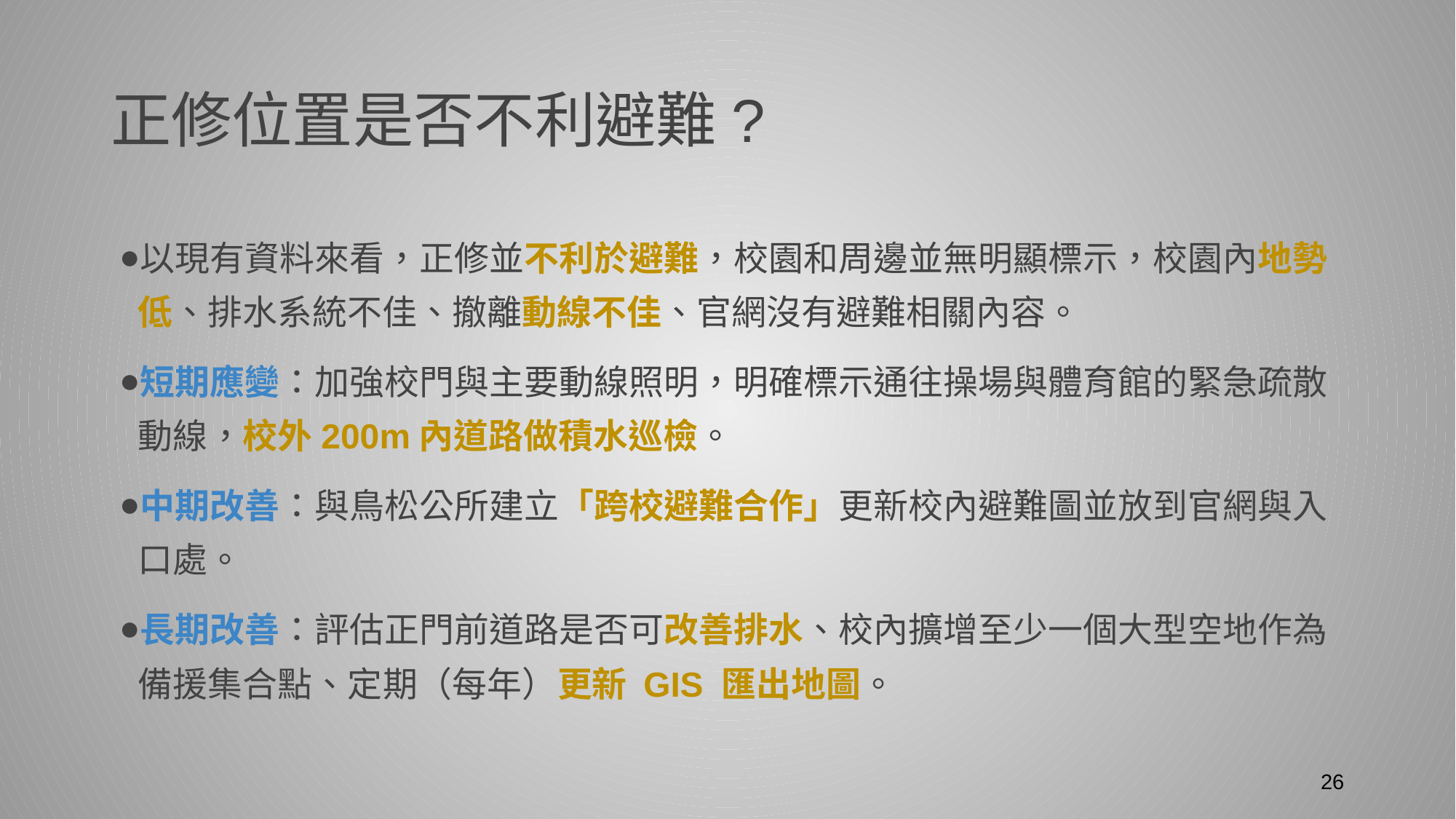

# 正修位置是否不利避難?
以現有資料來看，正修並不利於避難，校園和周邊並無明顯標示，校園內地勢低、排水系統不佳、撤離動線不佳、官網沒有避難相關內容。
短期應變：加強校門與主要動線照明，明確標示通往操場與體育館的緊急疏散動線，校外200m內道路做積水巡檢。
中期改善：與鳥松公所建立「跨校避難合作」更新校內避難圖並放到官網與入口處。
長期改善：評估正門前道路是否可改善排水、校內擴增至少一個大型空地作為備援集合點、定期（每年）更新 GIS 匯出地圖。

26